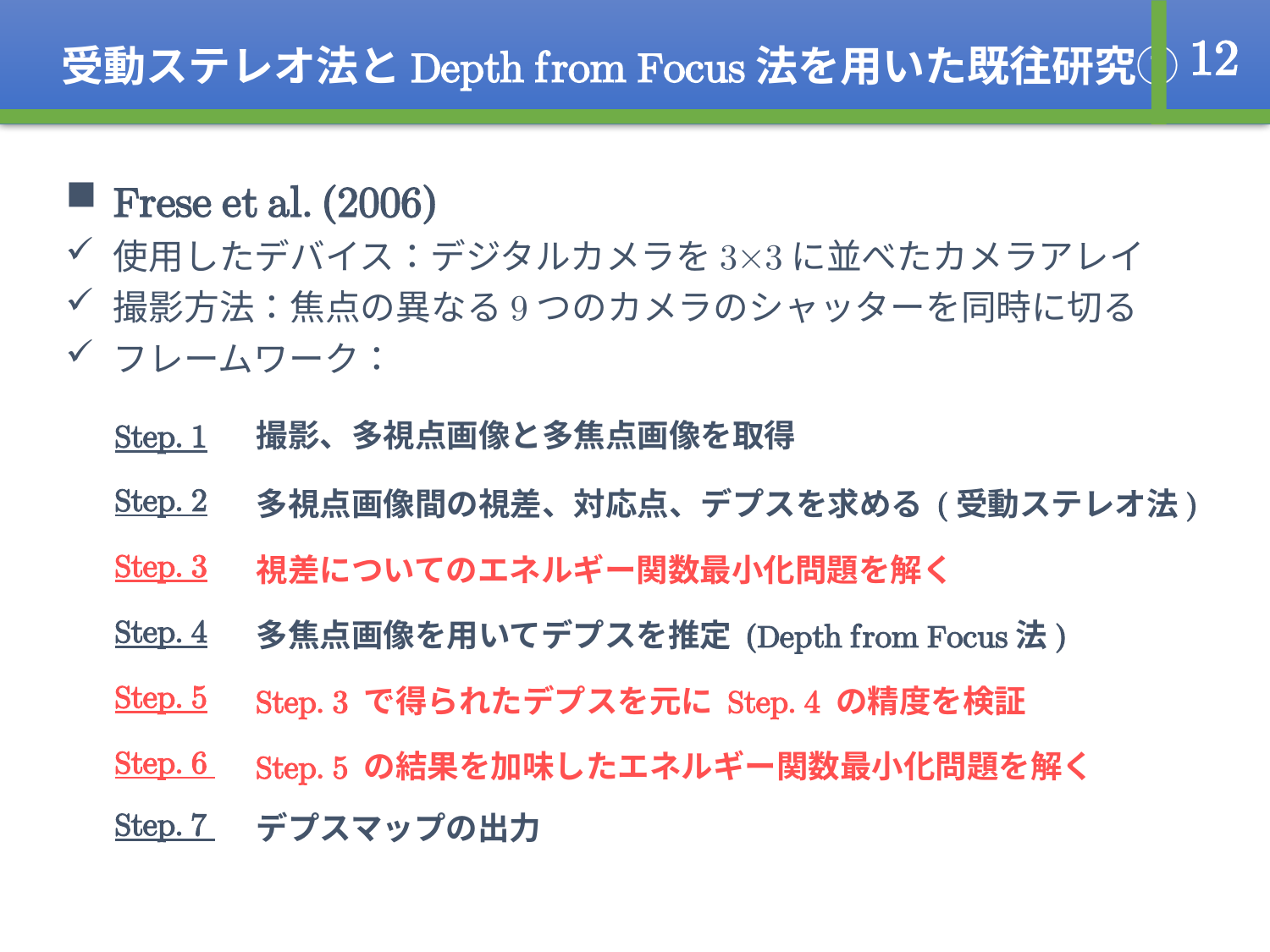

受動ステレオ法とDepth from Focus法を用いた既往研究①
12

Frese et al. (2006)
使用したデバイス：デジタルカメラを3×3に並べたカメラアレイ
撮影方法：焦点の異なる9つのカメラのシャッターを同時に切る
フレームワーク：
Step. 1
撮影、多視点画像と多焦点画像を取得
Step. 2
多視点画像間の視差、対応点、デプスを求める (受動ステレオ法)
Step. 3
視差についてのエネルギー関数最小化問題を解く
Step. 4
多焦点画像を用いてデプスを推定 (Depth from Focus法)
Step. 5
Step. 3 で得られたデプスを元に Step. 4 の精度を検証
Step. 6
Step. 5 の結果を加味したエネルギー関数最小化問題を解く
Step. 7
デプスマップの出力